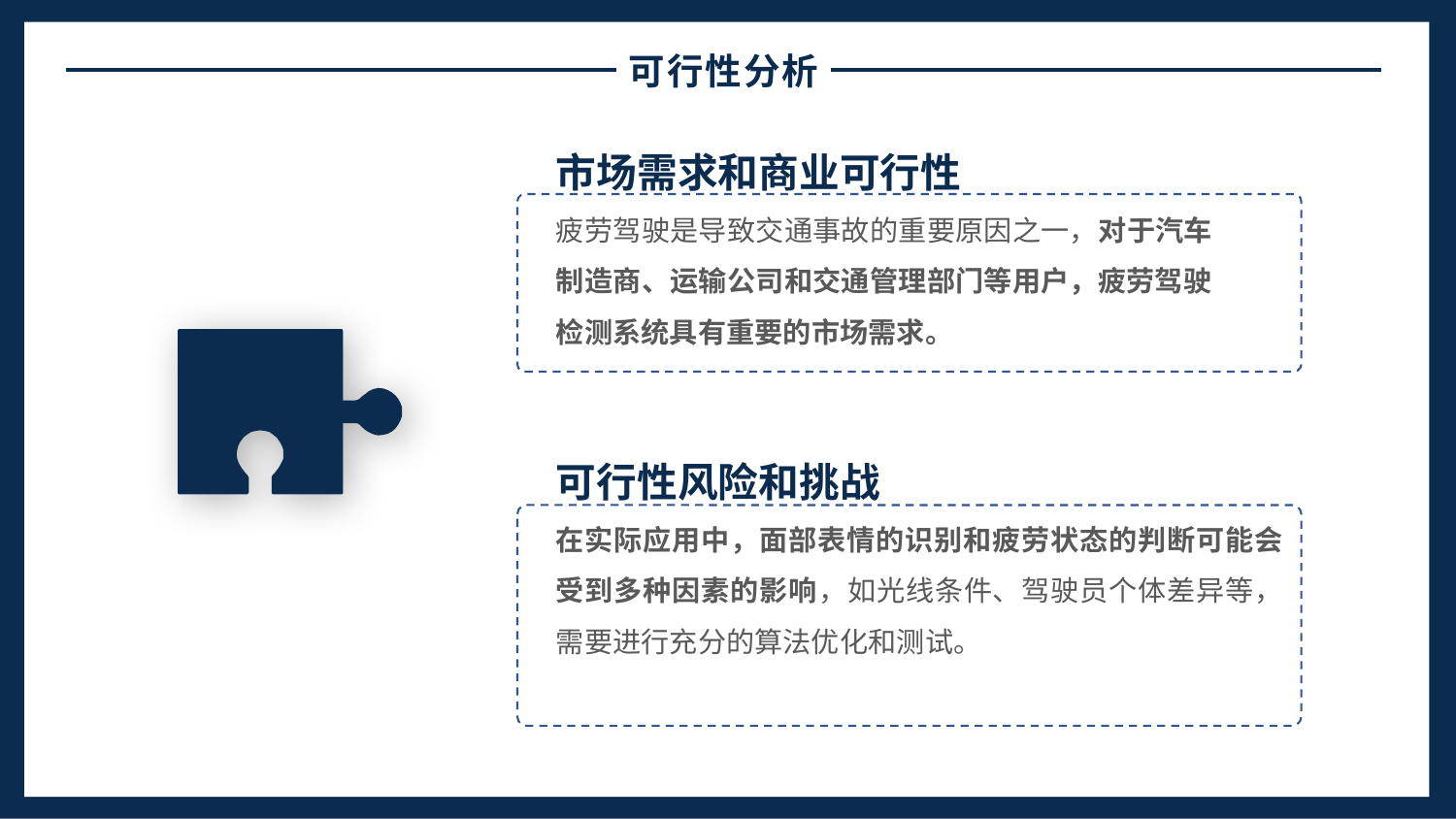

可行性分析
市场需求和商业可行性
疲劳驾驶是导致交通事故的重要原因之一，对于汽车制造商、运输公司和交通管理部门等用户，疲劳驾驶检测系统具有重要的市场需求。

可行性风险和挑战
在实际应用中，面部表情的识别和疲劳状态的判断可能会受到多种因素的影响，如光线条件、驾驶员个体差异等，需要进行充分的算法优化和测试。